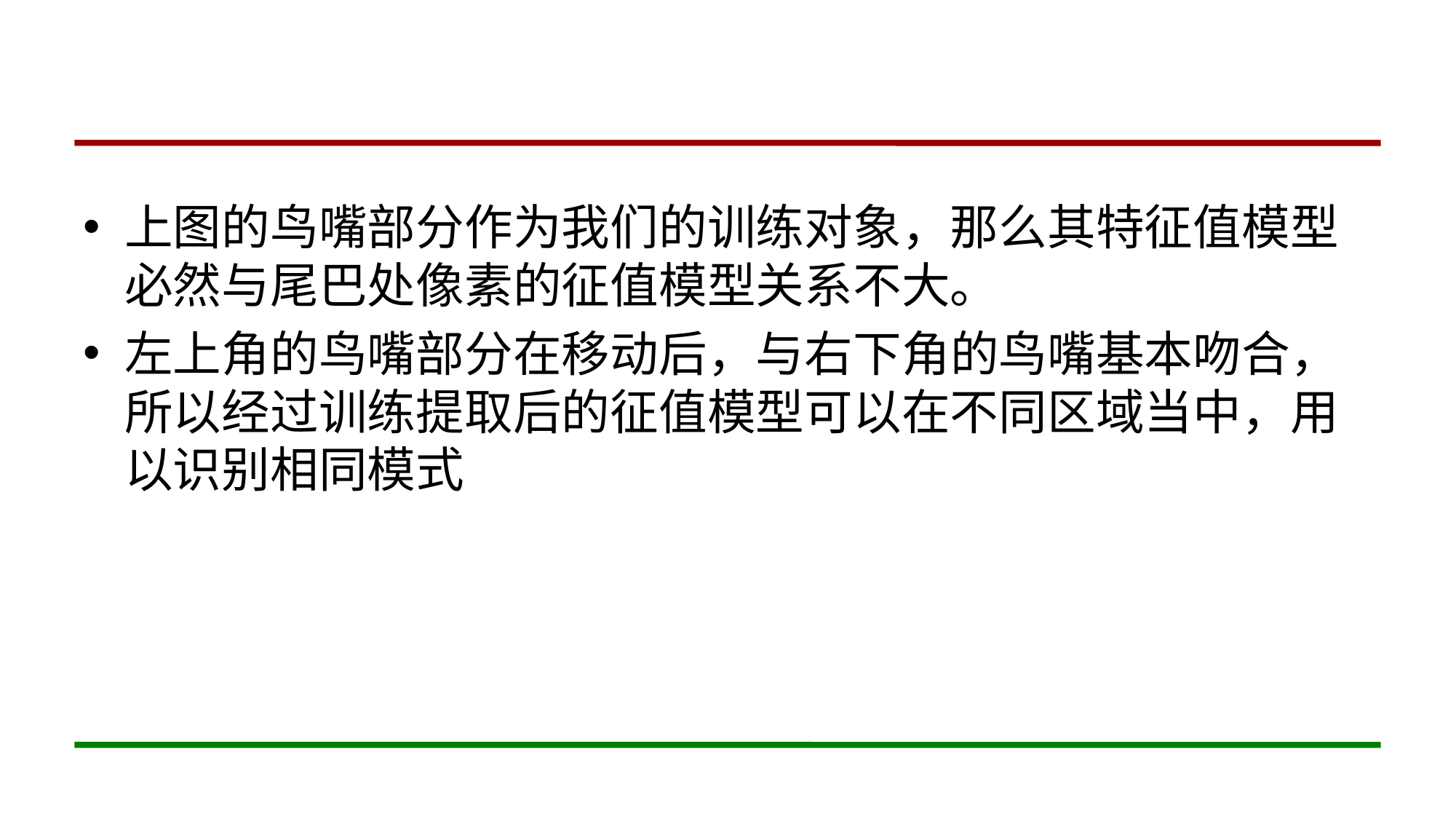

#
上图的鸟嘴部分作为我们的训练对象，那么其特征值模型必然与尾巴处像素的征值模型关系不大。
左上角的鸟嘴部分在移动后，与右下角的鸟嘴基本吻合，所以经过训练提取后的征值模型可以在不同区域当中，用以识别相同模式